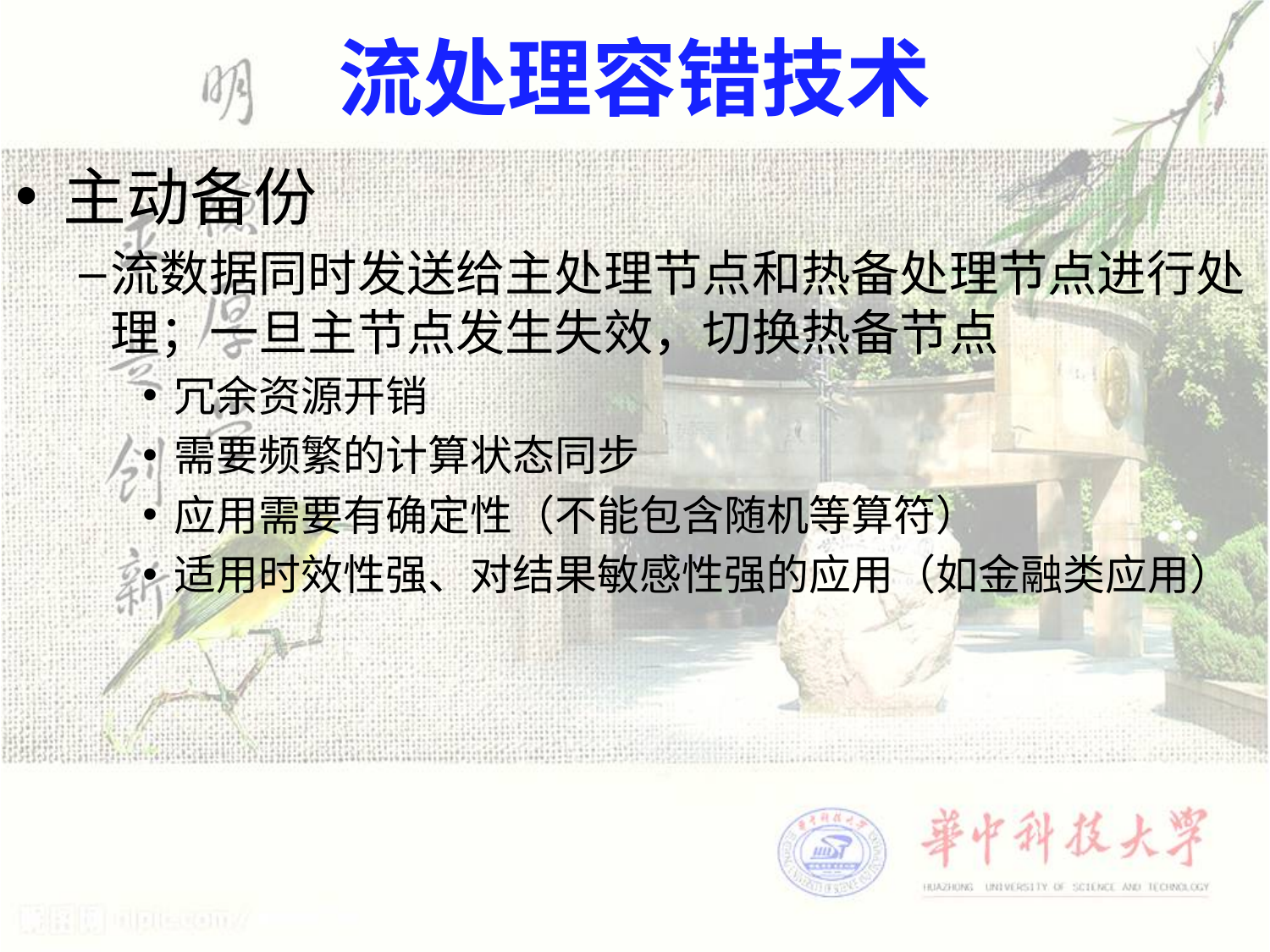

# 流处理容错技术

主动备份
流数据同时发送给主处理节点和热备处理节点进行处理；一旦主节点发生失效，切换热备节点
冗余资源开销
需要频繁的计算状态同步
应用需要有确定性（不能包含随机等算符）
适用时效性强、对结果敏感性强的应用（如金融类应用）